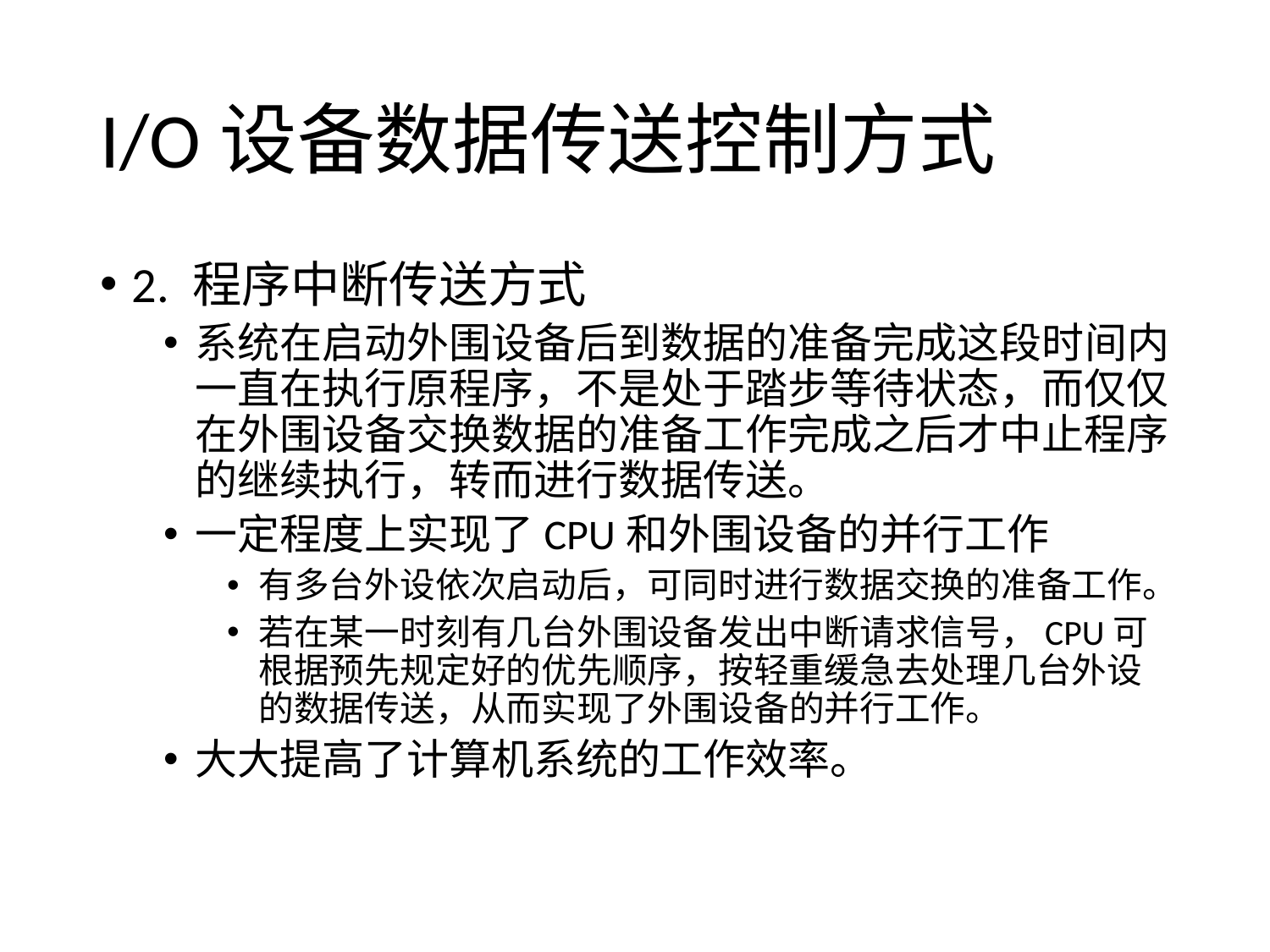

# I/O设备数据传送控制方式
2. 程序中断传送方式
系统在启动外围设备后到数据的准备完成这段时间内一直在执行原程序，不是处于踏步等待状态，而仅仅在外围设备交换数据的准备工作完成之后才中止程序的继续执行，转而进行数据传送。
一定程度上实现了CPU和外围设备的并行工作
有多台外设依次启动后，可同时进行数据交换的准备工作。
若在某一时刻有几台外围设备发出中断请求信号，CPU可根据预先规定好的优先顺序，按轻重缓急去处理几台外设的数据传送，从而实现了外围设备的并行工作。
大大提高了计算机系统的工作效率。